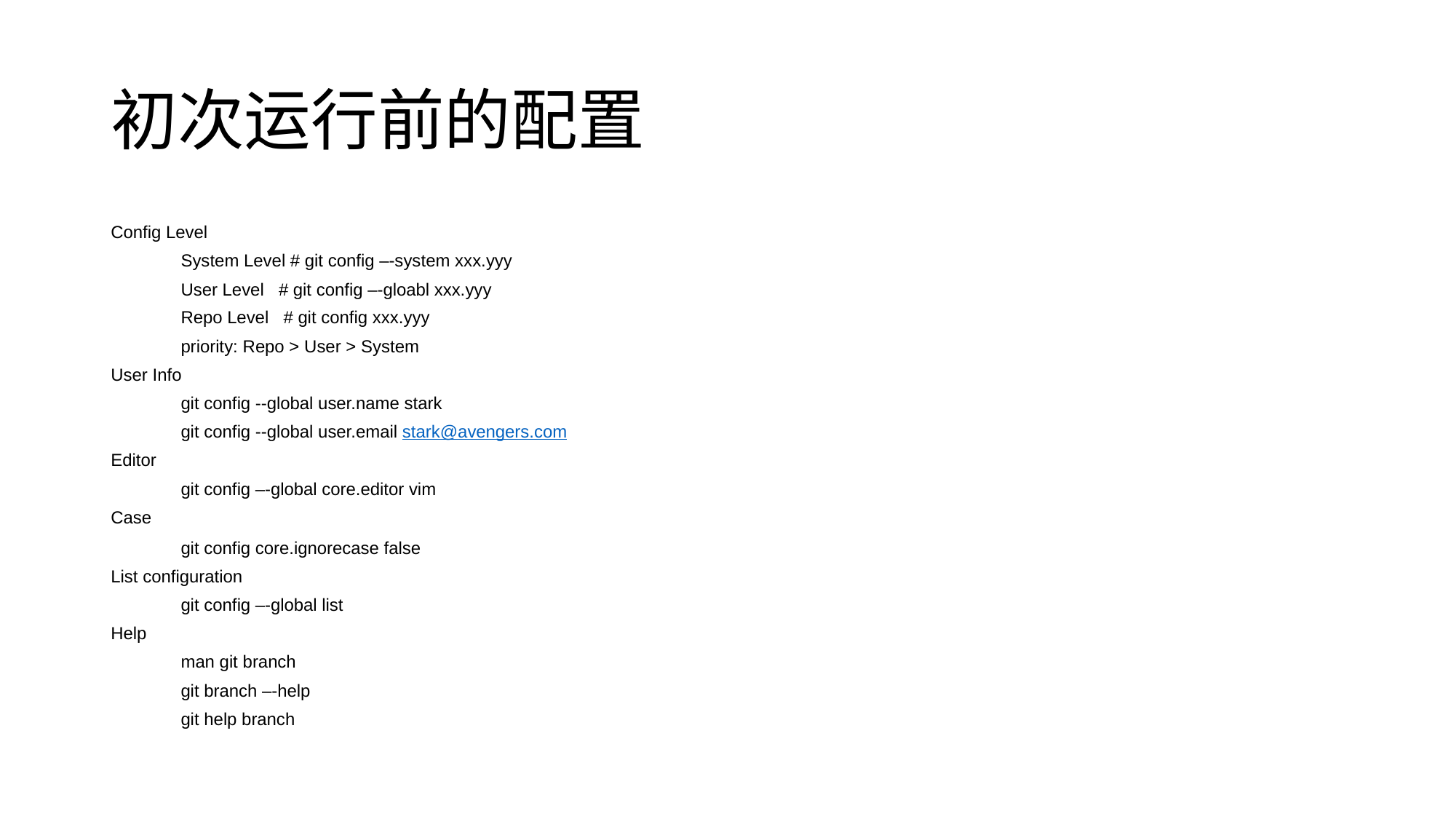

# 初次运行前的配置
Config Level
	System Level # git config –-system xxx.yyy
	User Level   # git config –-gloabl xxx.yyy
	Repo Level   # git config xxx.yyy
	priority: Repo > User > System
User Info
	git config --global user.name stark
	git config --global user.email stark@avengers.com
Editor
	git config –-global core.editor vim
Case
	git config core.ignorecase false
List configuration
	git config –-global list
Help
	man git branch
	git branch –-help
	git help branch